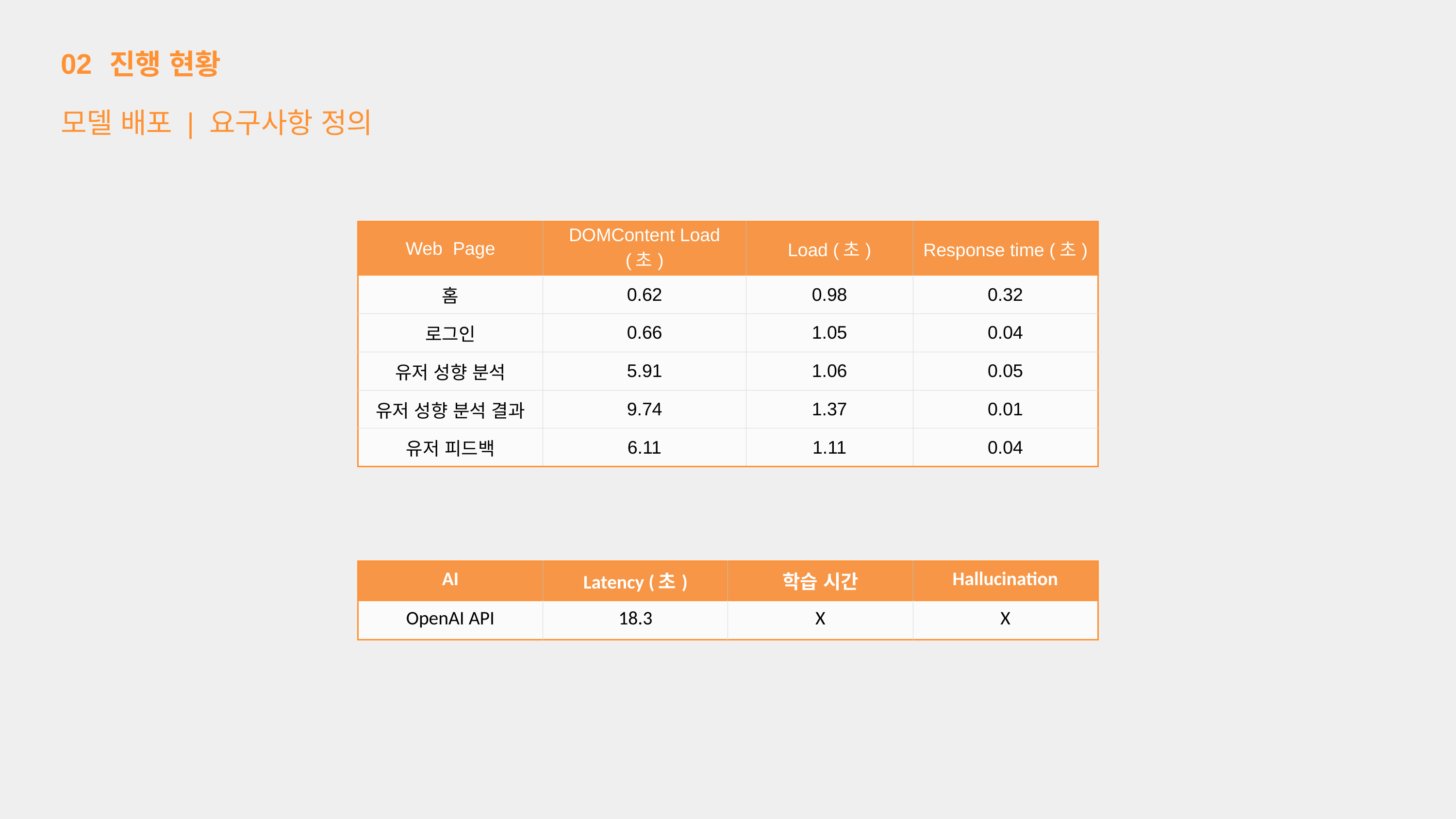

02
진행 현황
모델 배포 | 요구사항 정의
| Web Page | DOMContent Load (초) | Load (초) | Response time (초) |
| --- | --- | --- | --- |
| 홈 | 0.62 | 0.98 | 0.32 |
| 로그인 | 0.66 | 1.05 | 0.04 |
| 유저 성향 분석 | 5.91 | 1.06 | 0.05 |
| 유저 성향 분석 결과 | 9.74 | 1.37 | 0.01 |
| 유저 피드백 | 6.11 | 1.11 | 0.04 |
| AI | Latency (초) | 학습 시간 | Hallucination |
| --- | --- | --- | --- |
| OpenAI API | 18.3 | X | X |